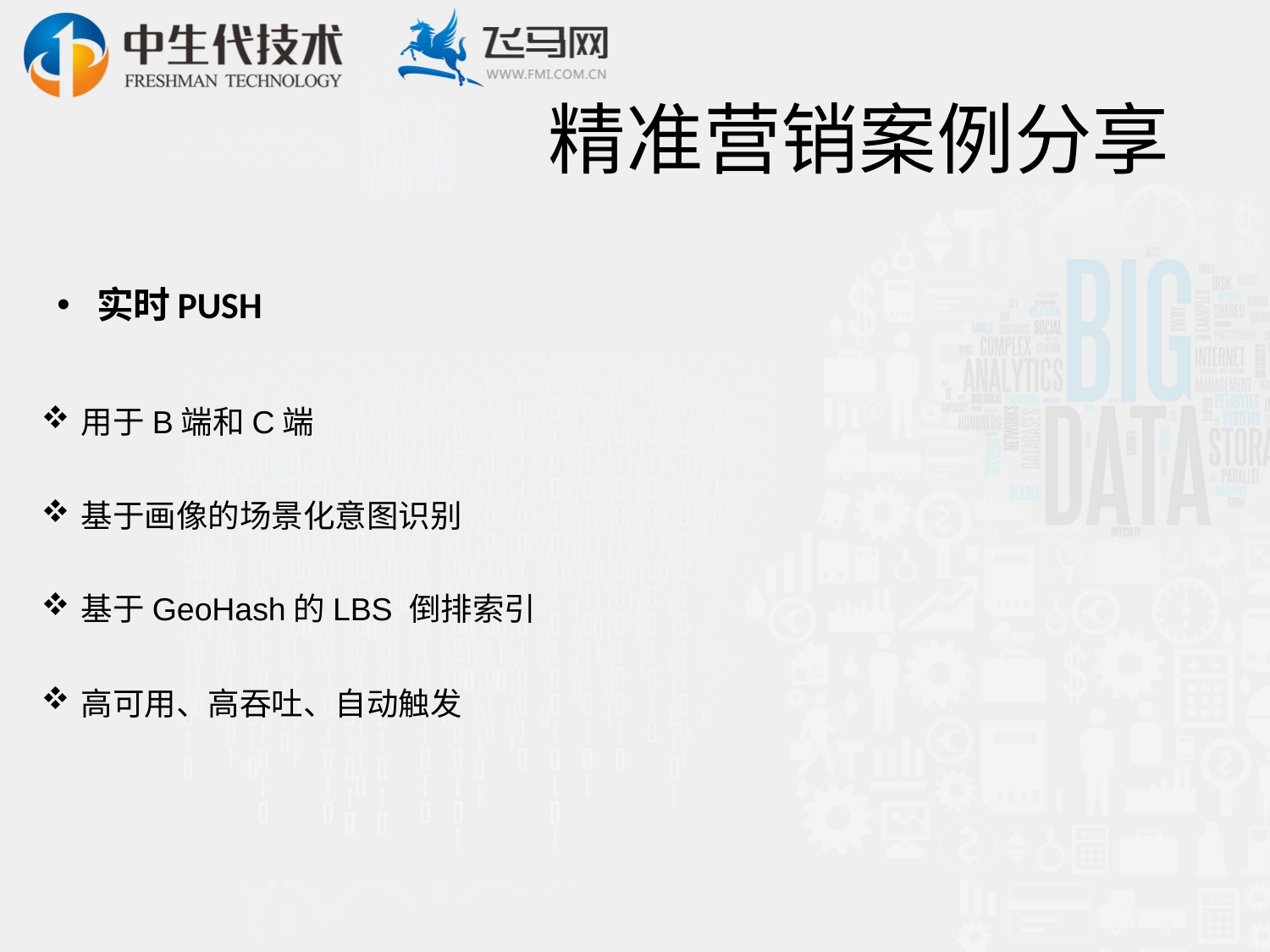

# 精准营销案例分享
实时PUSH
用于B端和C端
基于画像的场景化意图识别
基于GeoHash的LBS 倒排索引
高可用、高吞吐、自动触发